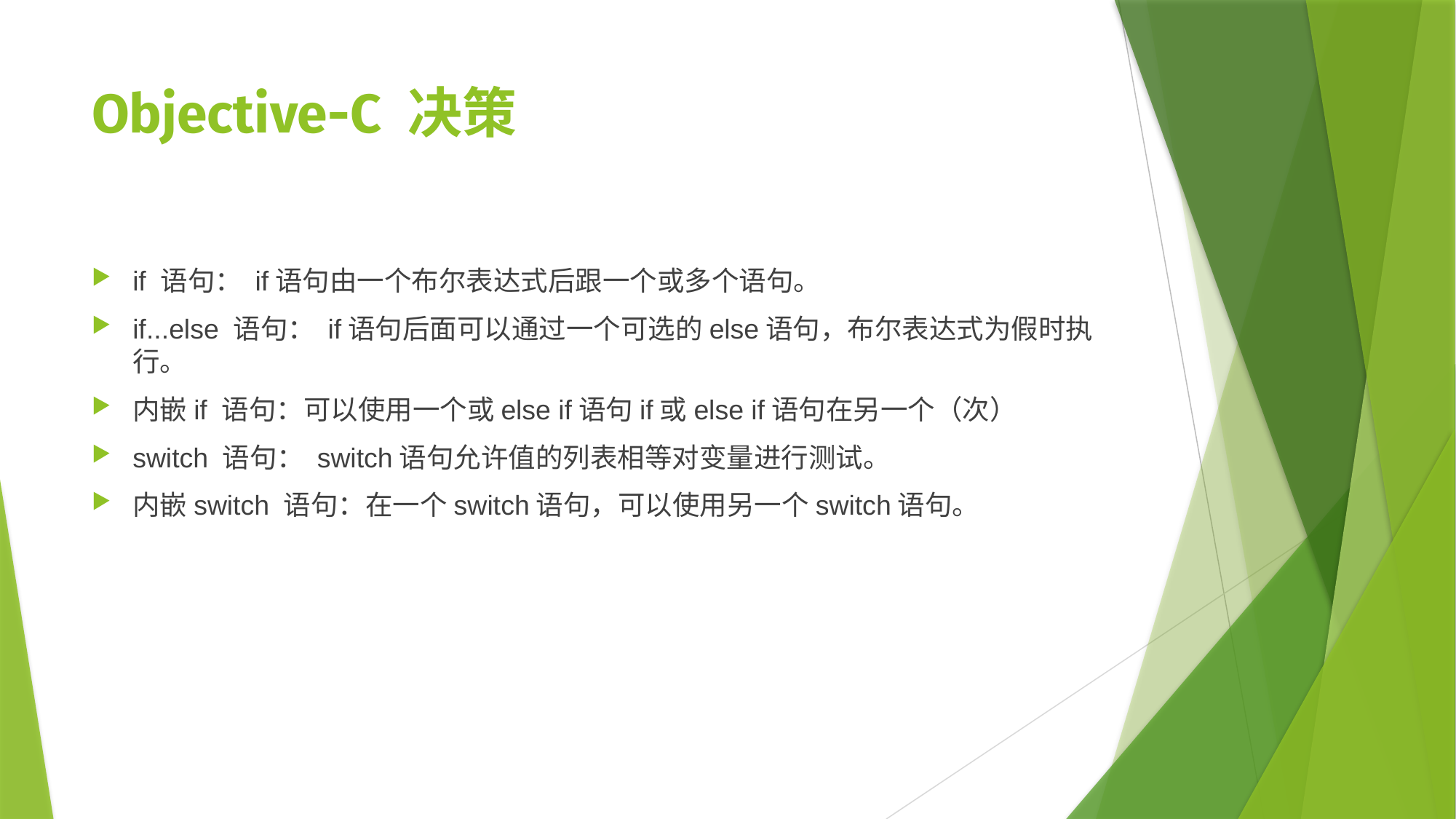

# Objective-C 决策
if 语句： if语句由一个布尔表达式后跟一个或多个语句。
if...else 语句： if语句后面可以通过一个可选的else语句，布尔表达式为假时执行。
内嵌if 语句：可以使用一个或else if语句if或else if语句在另一个（次）
switch 语句： switch语句允许值的列表相等对变量进行测试。
内嵌switch 语句：在一个switch语句，可以使用另一个switch语句。